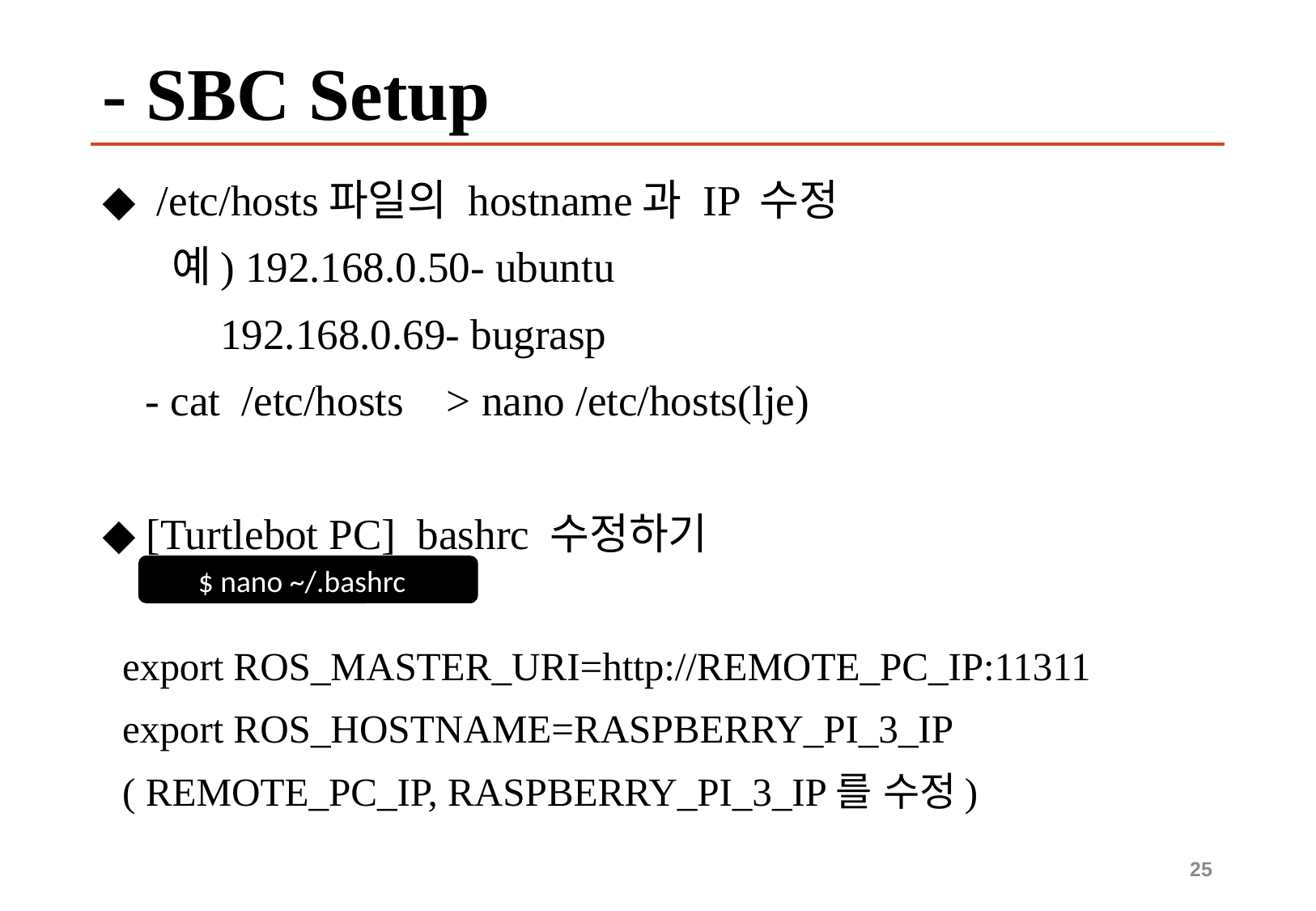

# - SBC Setup
◆  /etc/hosts파일의 hostname과 IP 수정
     예) 192.168.0.50- ubuntu
           192.168.0.69- bugrasp
    - cat  /etc/hosts    > nano /etc/hosts(lje)

◆ [Turtlebot PC]  bashrc 수정하기

  export ROS_MASTER_URI=http://REMOTE_PC_IP:11311
  export ROS_HOSTNAME=RASPBERRY_PI_3_IP
  ( REMOTE_PC_IP, RASPBERRY_PI_3_IP를 수정)

$ nano ~/.bashrc
25